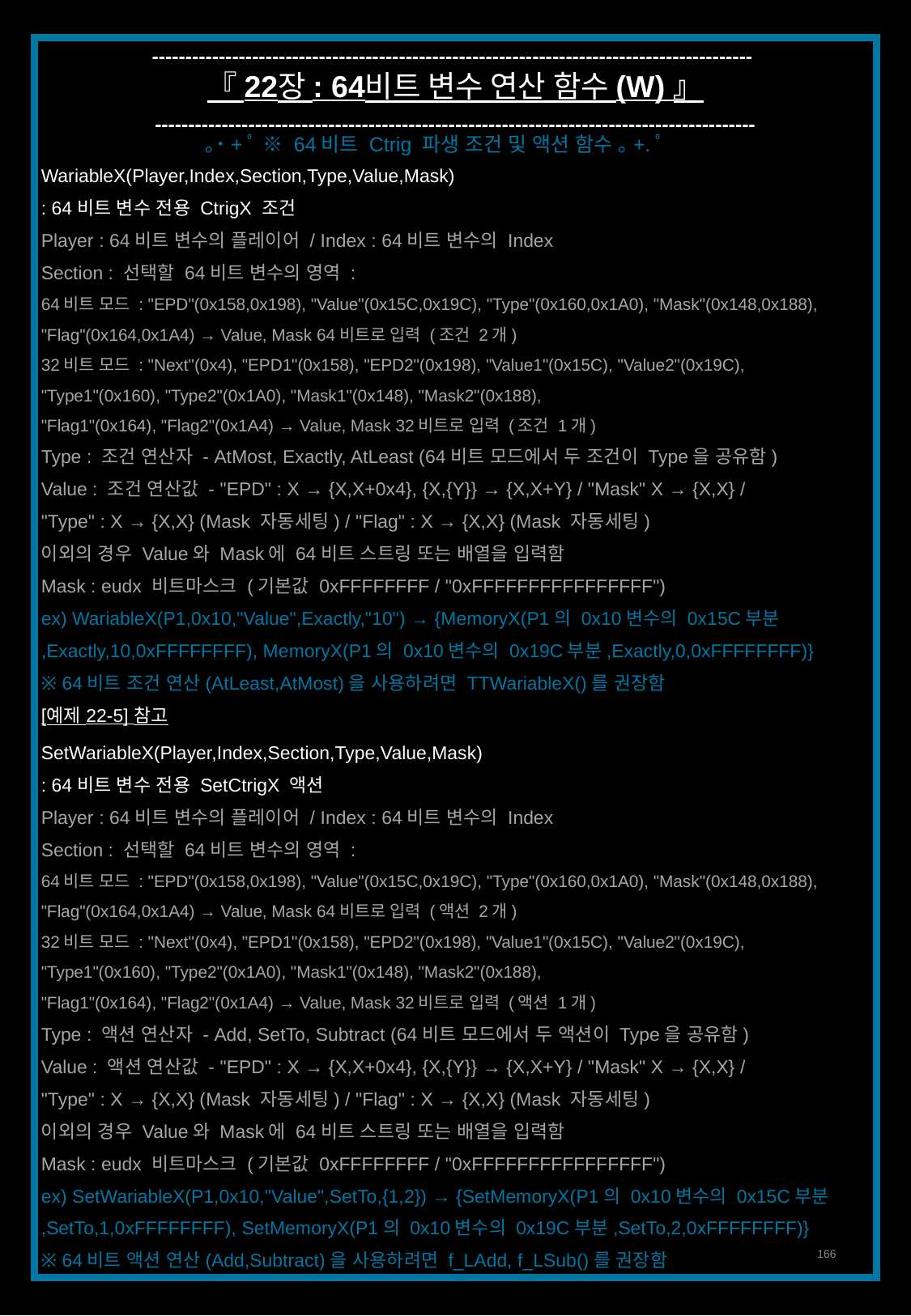

------------------------------------------------------------------------------------------
『 22장 : 64비트 변수 연산 함수 (W) 』
------------------------------------------------------------------------------------------

｡˙+ﾟ ※ 64비트 Ctrig 파생 조건 및 액션 함수 ｡+.ﾟ
WariableX(Player,Index,Section,Type,Value,Mask)
: 64비트 변수 전용 CtrigX 조건
Player : 64비트 변수의 플레이어 / Index : 64비트 변수의 Index
Section : 선택할 64비트 변수의 영역 :
64비트 모드 : "EPD"(0x158,0x198), "Value"(0x15C,0x19C), "Type"(0x160,0x1A0), "Mask"(0x148,0x188),
"Flag"(0x164,0x1A4) → Value, Mask 64비트로 입력 (조건 2개)
32비트 모드 : "Next"(0x4), "EPD1"(0x158), "EPD2"(0x198), "Value1"(0x15C), "Value2"(0x19C),
"Type1"(0x160), "Type2"(0x1A0), "Mask1"(0x148), "Mask2"(0x188),
"Flag1"(0x164), "Flag2"(0x1A4) → Value, Mask 32비트로 입력 (조건 1개)
Type : 조건 연산자 - AtMost, Exactly, AtLeast (64비트 모드에서 두 조건이 Type을 공유함)
Value : 조건 연산값 - "EPD" : X → {X,X+0x4}, {X,{Y}} → {X,X+Y} / "Mask" X → {X,X} /
"Type" : X → {X,X} (Mask 자동세팅) / "Flag" : X → {X,X} (Mask 자동세팅)
이외의 경우 Value와 Mask에 64비트 스트링 또는 배열을 입력함
Mask : eudx 비트마스크 (기본값 0xFFFFFFFF / "0xFFFFFFFFFFFFFFFF")
ex) WariableX(P1,0x10,"Value",Exactly,"10") → {MemoryX(P1의 0x10변수의 0x15C부분
,Exactly,10,0xFFFFFFFF), MemoryX(P1의 0x10변수의 0x19C부분,Exactly,0,0xFFFFFFFF)}
※ 64비트 조건 연산(AtLeast,AtMost)을 사용하려면 TTWariableX()를 권장함
[예제 22-5] 참고
SetWariableX(Player,Index,Section,Type,Value,Mask)
: 64비트 변수 전용 SetCtrigX 액션
Player : 64비트 변수의 플레이어 / Index : 64비트 변수의 Index
Section : 선택할 64비트 변수의 영역 :
64비트 모드 : "EPD"(0x158,0x198), "Value"(0x15C,0x19C), "Type"(0x160,0x1A0), "Mask"(0x148,0x188),
"Flag"(0x164,0x1A4) → Value, Mask 64비트로 입력 (액션 2개)
32비트 모드 : "Next"(0x4), "EPD1"(0x158), "EPD2"(0x198), "Value1"(0x15C), "Value2"(0x19C),
"Type1"(0x160), "Type2"(0x1A0), "Mask1"(0x148), "Mask2"(0x188),
"Flag1"(0x164), "Flag2"(0x1A4) → Value, Mask 32비트로 입력 (액션 1개)
Type : 액션 연산자 - Add, SetTo, Subtract (64비트 모드에서 두 액션이 Type을 공유함)
Value : 액션 연산값 - "EPD" : X → {X,X+0x4}, {X,{Y}} → {X,X+Y} / "Mask" X → {X,X} /
"Type" : X → {X,X} (Mask 자동세팅) / "Flag" : X → {X,X} (Mask 자동세팅)
이외의 경우 Value와 Mask에 64비트 스트링 또는 배열을 입력함
Mask : eudx 비트마스크 (기본값 0xFFFFFFFF / "0xFFFFFFFFFFFFFFFF")
ex) SetWariableX(P1,0x10,"Value",SetTo,{1,2}) → {SetMemoryX(P1의 0x10변수의 0x15C부분
,SetTo,1,0xFFFFFFFF), SetMemoryX(P1의 0x10변수의 0x19C부분,SetTo,2,0xFFFFFFFF)}
※ 64비트 액션 연산(Add,Subtract)을 사용하려면 f_LAdd, f_LSub()를 권장함

166